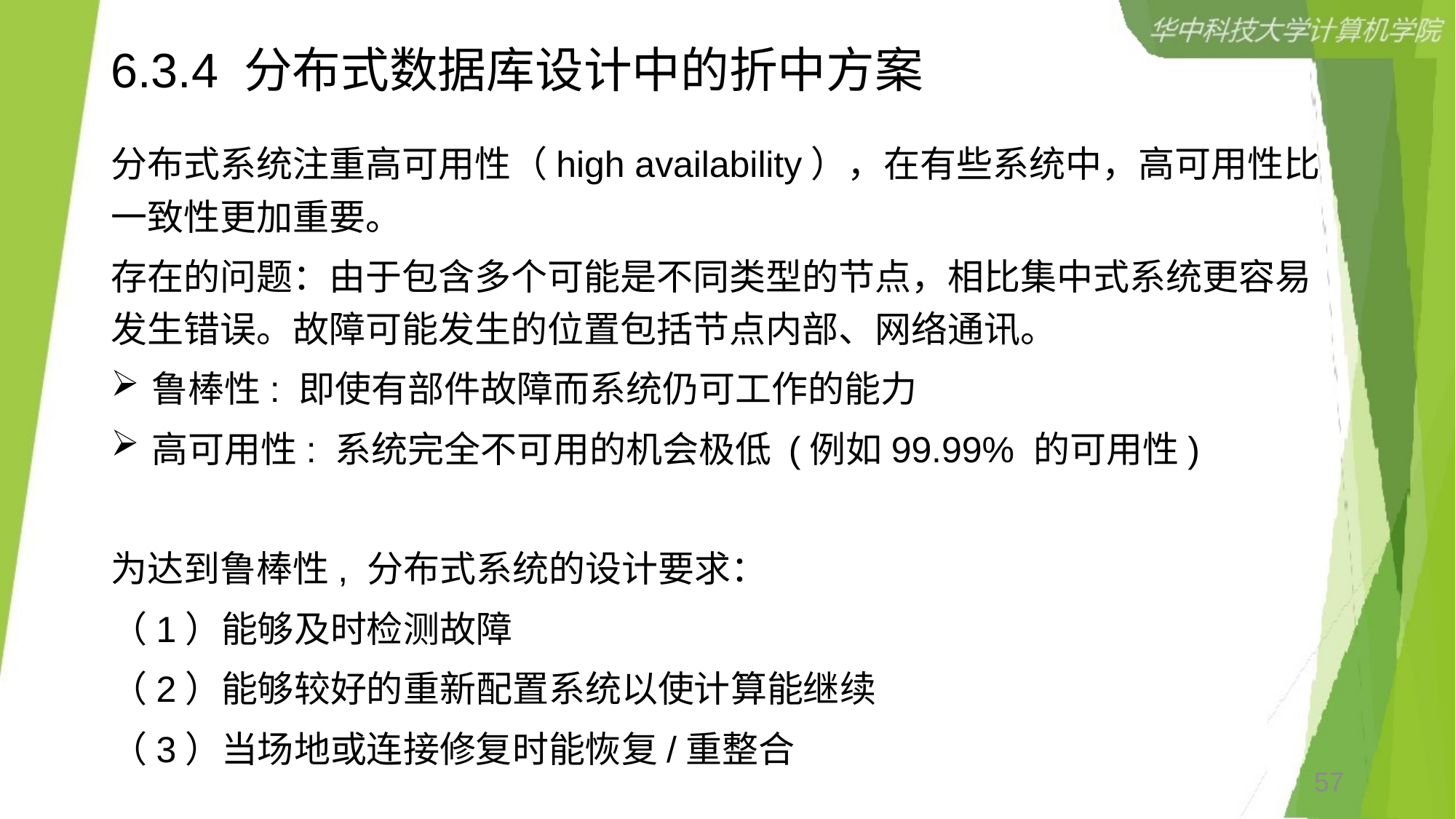

# 6.3.4 分布式数据库设计中的折中方案
分布式系统注重高可用性（high availability），在有些系统中，高可用性比一致性更加重要。
存在的问题：由于包含多个可能是不同类型的节点，相比集中式系统更容易发生错误。故障可能发生的位置包括节点内部、网络通讯。
鲁棒性: 即使有部件故障而系统仍可工作的能力
高可用性: 系统完全不可用的机会极低 (例如99.99% 的可用性)

为达到鲁棒性, 分布式系统的设计要求：
（1）能够及时检测故障
（2）能够较好的重新配置系统以使计算能继续
（3）当场地或连接修复时能恢复/重整合
57